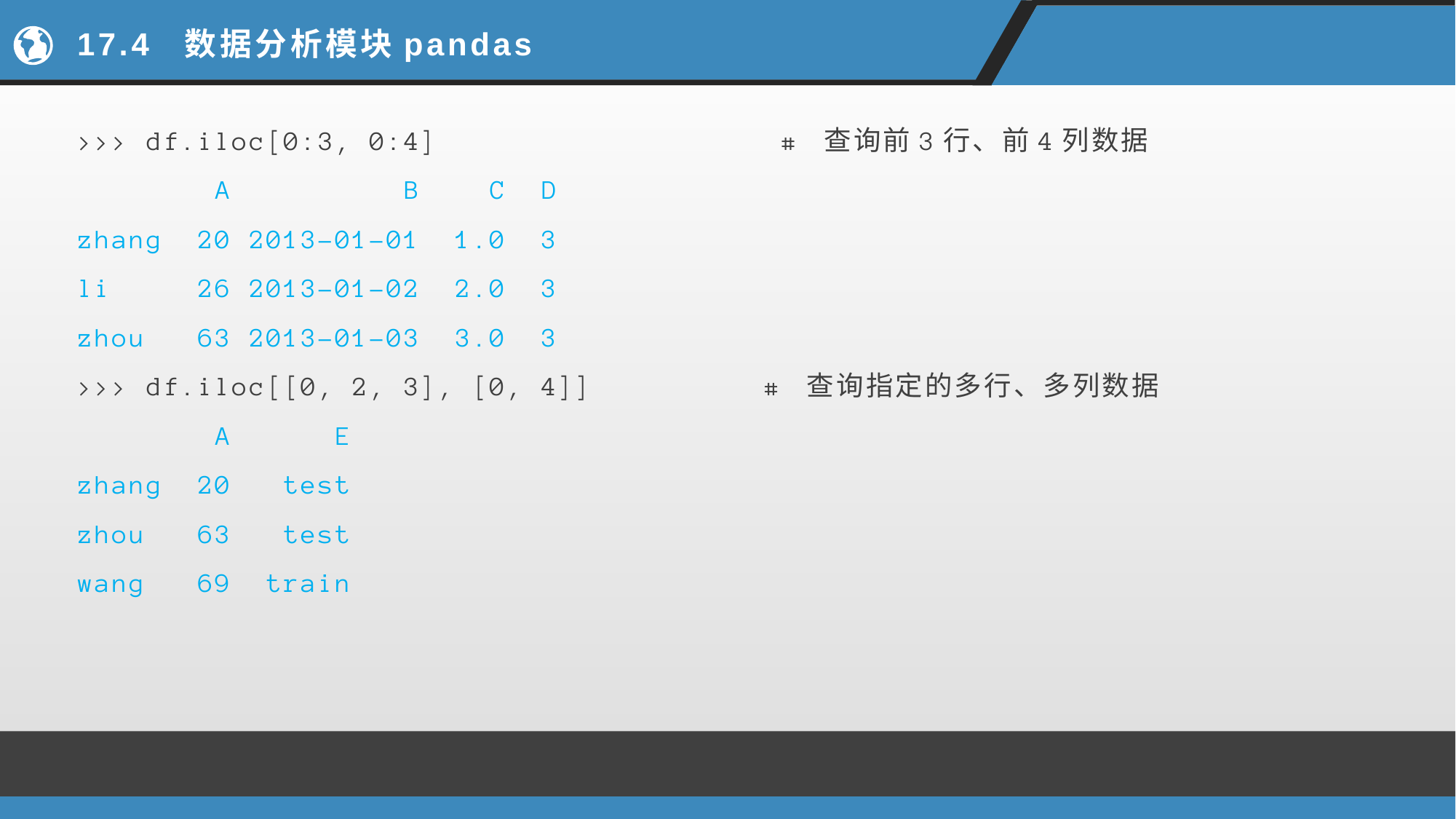

# 17.4  数据分析模块pandas

>>> df.iloc[0:3, 0:4]                    # 查询前3行、前4列数据
        A          B    C  D
zhang  20 2013-01-01  1.0  3
li     26 2013-01-02  2.0  3
zhou   63 2013-01-03  3.0  3
>>> df.iloc[[0, 2, 3], [0, 4]]          # 查询指定的多行、多列数据
        A      E
zhang  20   test
zhou   63   test
wang   69  train